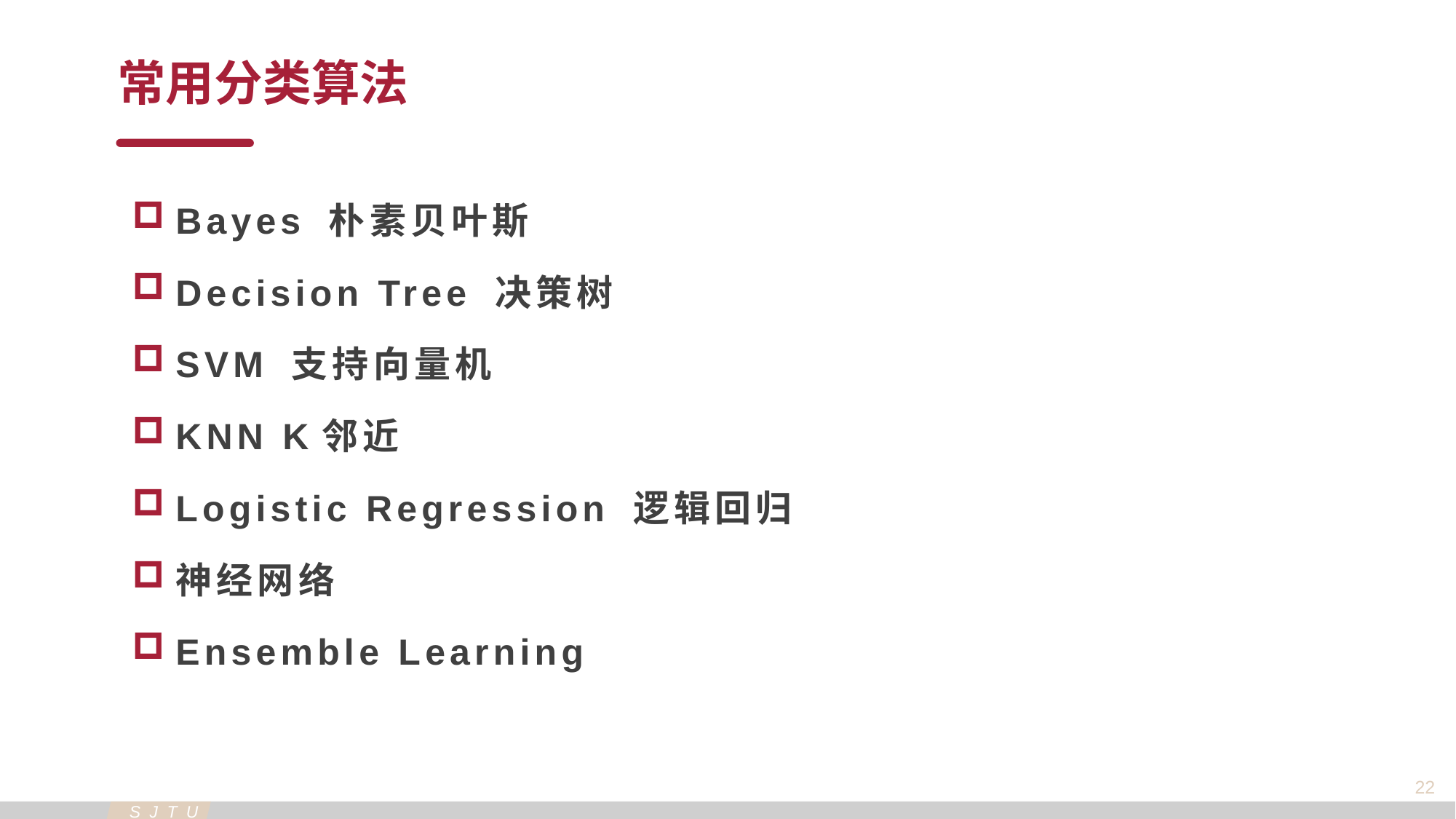

常用分类算法
Bayes 朴素贝叶斯
Decision Tree 决策树
SVM 支持向量机
KNN K邻近
Logistic Regression 逻辑回归
神经网络
Ensemble Learning

22